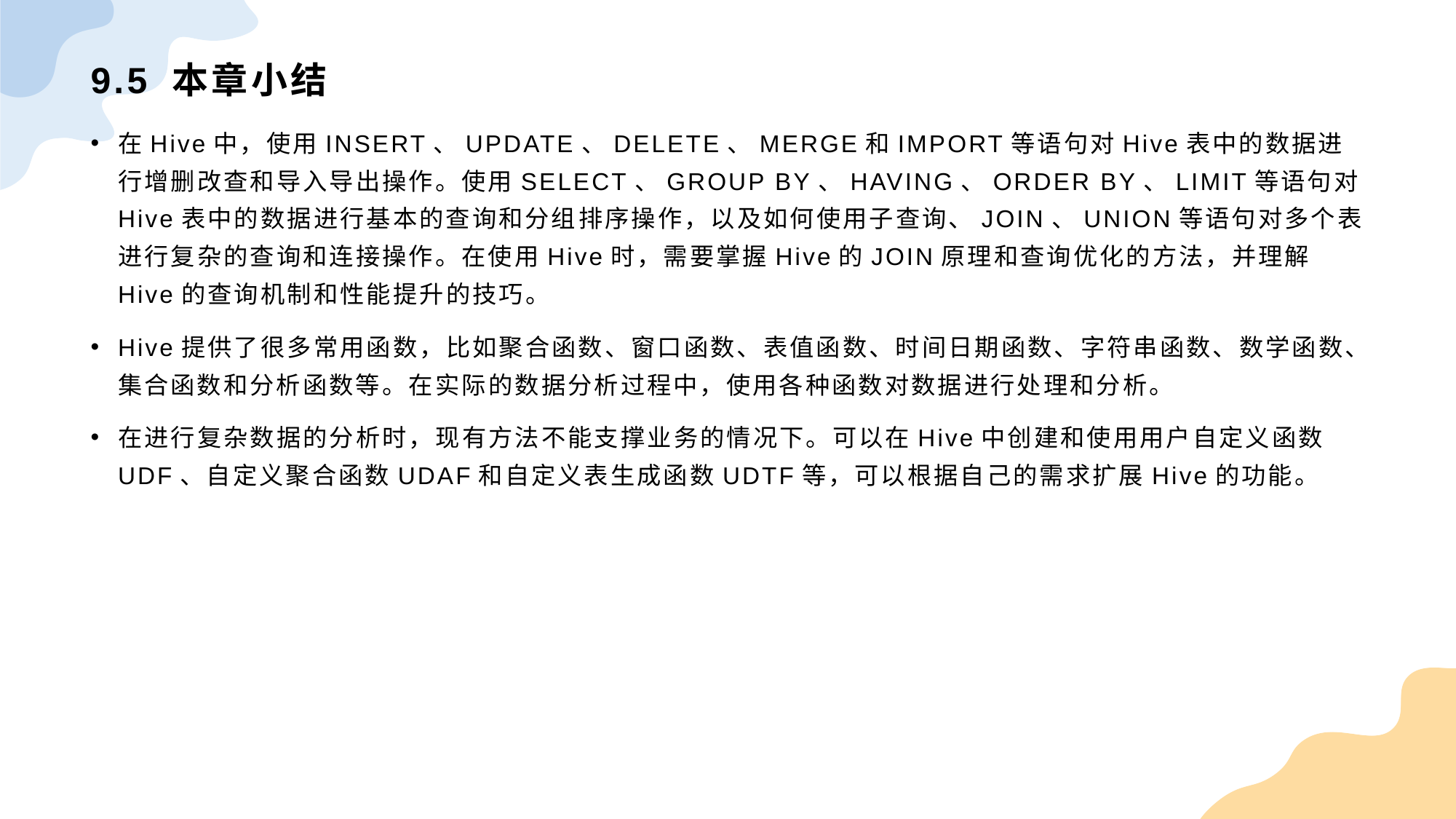

# 9.5 本章小结
在Hive中，使用INSERT、UPDATE、DELETE、MERGE和IMPORT等语句对Hive表中的数据进行增删改查和导入导出操作。使用SELECT、GROUP BY、HAVING、ORDER BY、LIMIT等语句对Hive表中的数据进行基本的查询和分组排序操作，以及如何使用子查询、JOIN、UNION等语句对多个表进行复杂的查询和连接操作。在使用Hive时，需要掌握Hive的JOIN原理和查询优化的方法，并理解Hive的查询机制和性能提升的技巧。
Hive提供了很多常用函数，比如聚合函数、窗口函数、表值函数、时间日期函数、字符串函数、数学函数、集合函数和分析函数等。在实际的数据分析过程中，使用各种函数对数据进行处理和分析。
在进行复杂数据的分析时，现有方法不能支撑业务的情况下。可以在Hive中创建和使用用户自定义函数UDF、自定义聚合函数UDAF和自定义表生成函数UDTF等，可以根据自己的需求扩展Hive的功能。